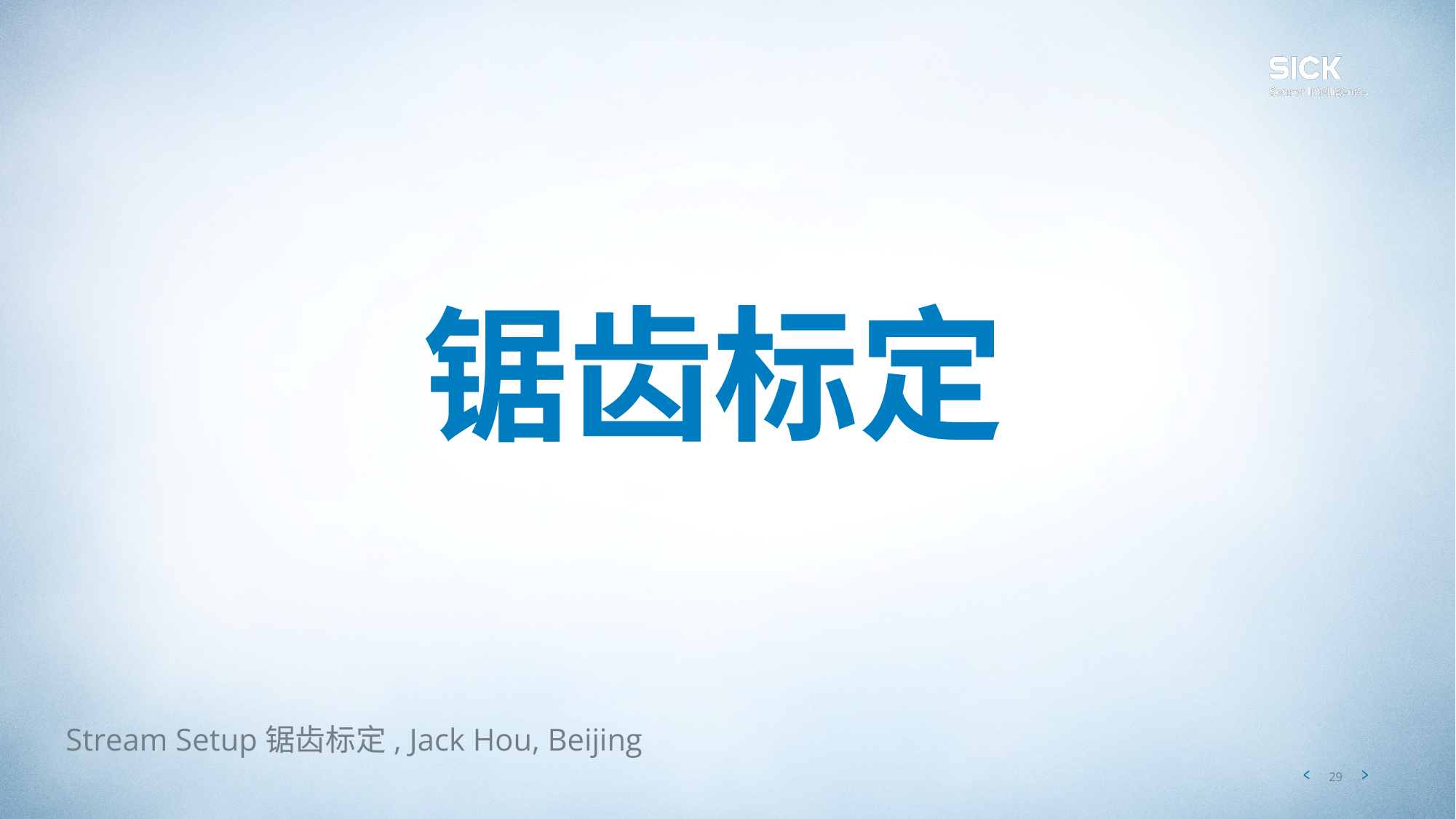

# 锯齿标定
Stream Setup锯齿标定, Jack Hou, Beijing
29